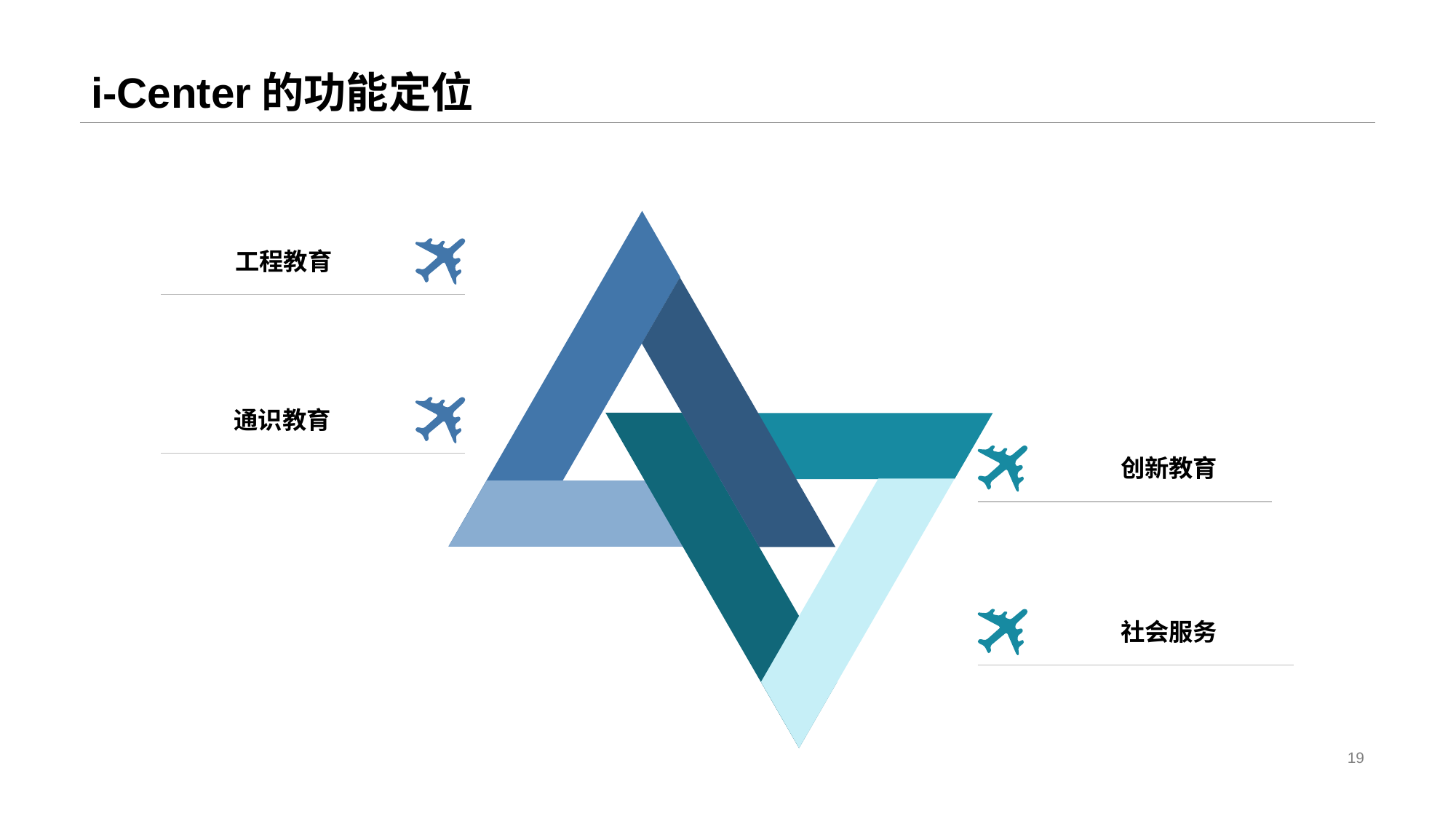

# i-Center的功能定位

工程教育

通识教育

创新教育

社会服务

19